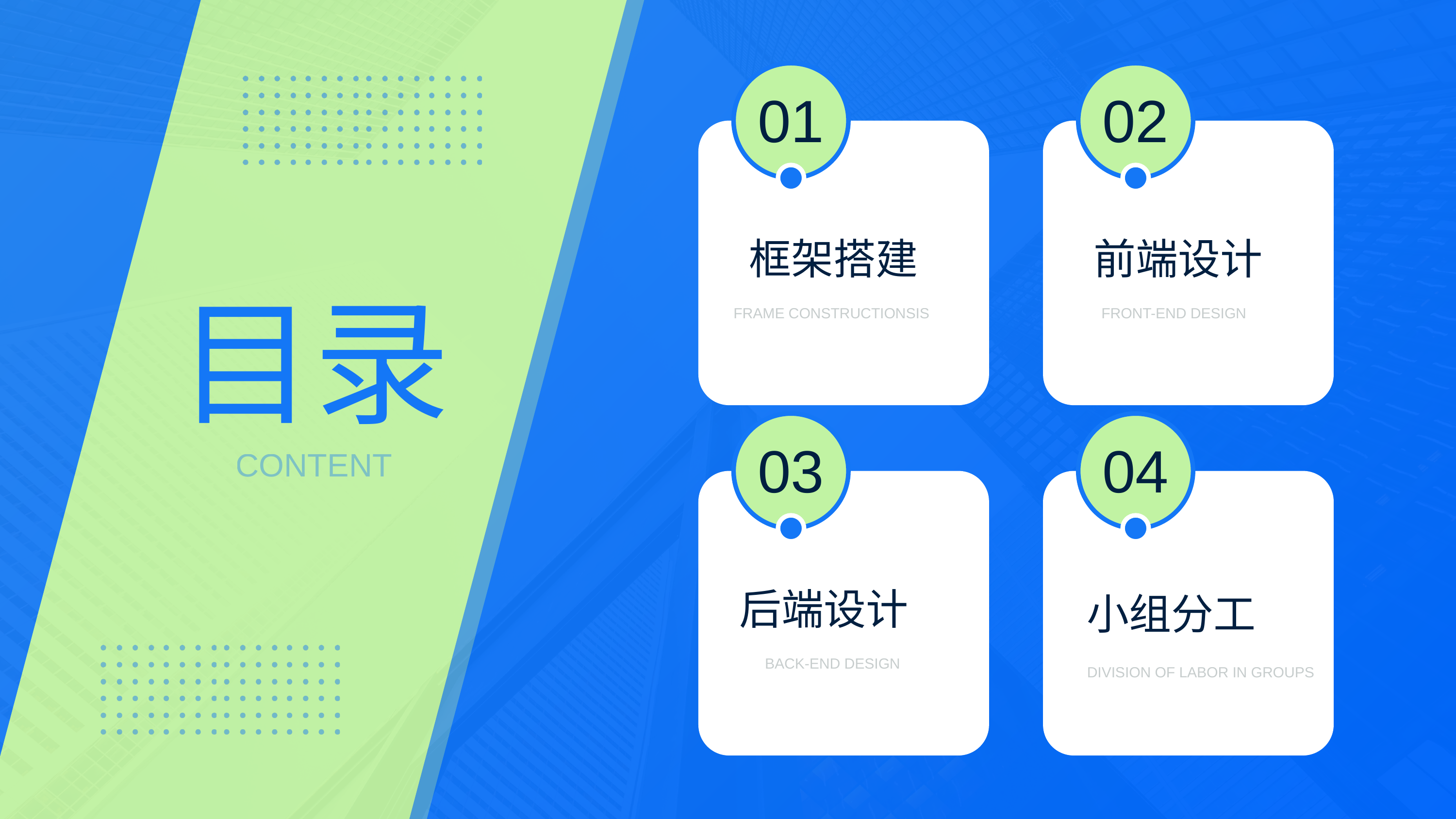

01
02

 框架搭建
 前端设计
目录
FRAME CONSTRUCTIONSIS
FRONT-END DESIGN

03
04
CONTENT

  后端设计
小组分工

BACK-END DESIGN
DIVISION OF LABOR IN GROUPS